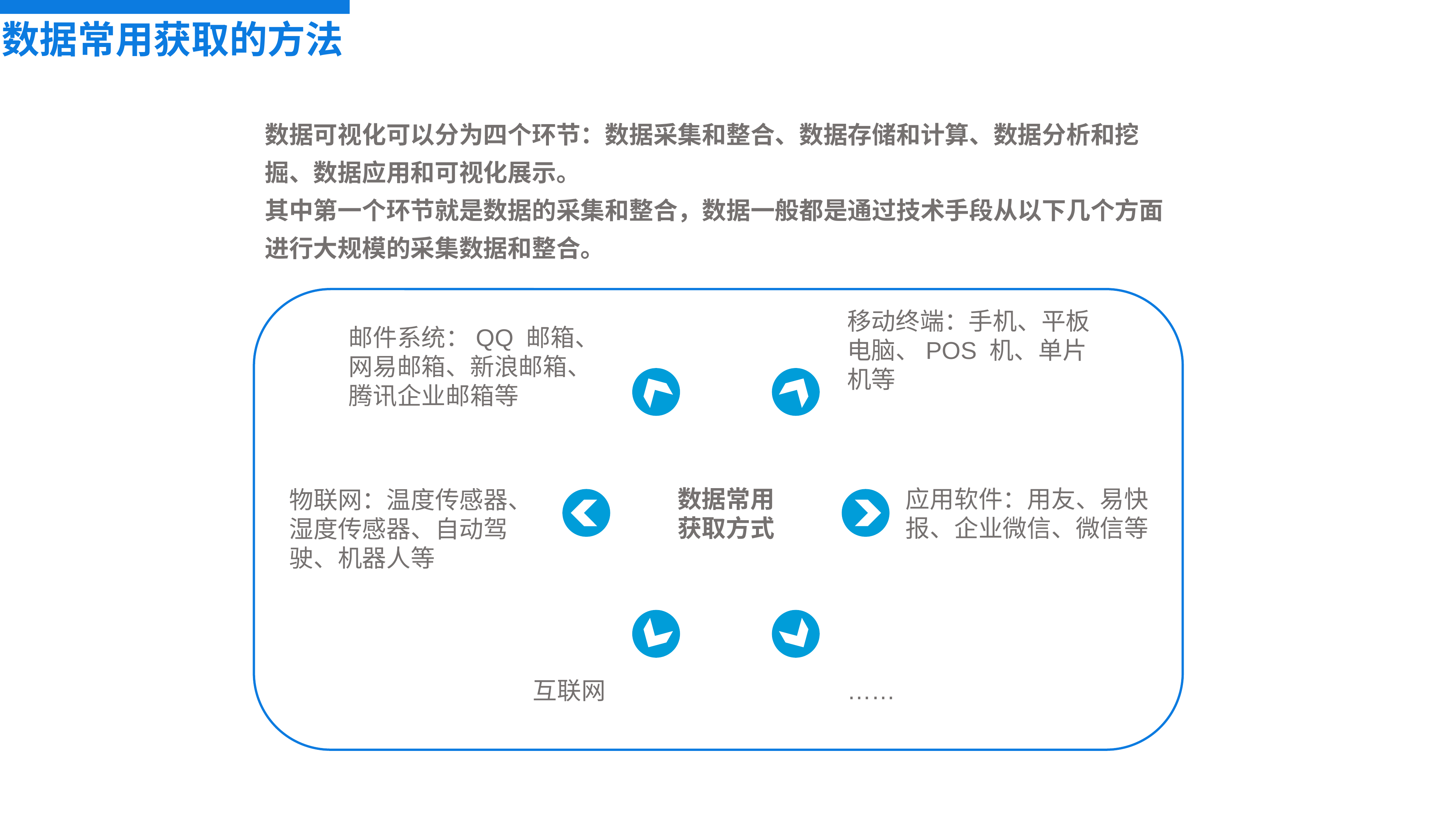

数据常用获取的方法
数据可视化可以分为四个环节：数据采集和整合、数据存储和计算、数据分析和挖掘、数据应用和可视化展示。
其中第一个环节就是数据的采集和整合，数据一般都是通过技术手段从以下几个方面进行大规模的采集数据和整合。
移动终端：手机、平板电脑、POS 机、单片机等

邮件系统：QQ 邮箱、网易邮箱、新浪邮箱、腾讯企业邮箱等

数据常用
获取方式
应用软件：用友、易快报、企业微信、微信等
物联网：温度传感器、湿度传感器、自动驾驶、机器人等

互联网
……